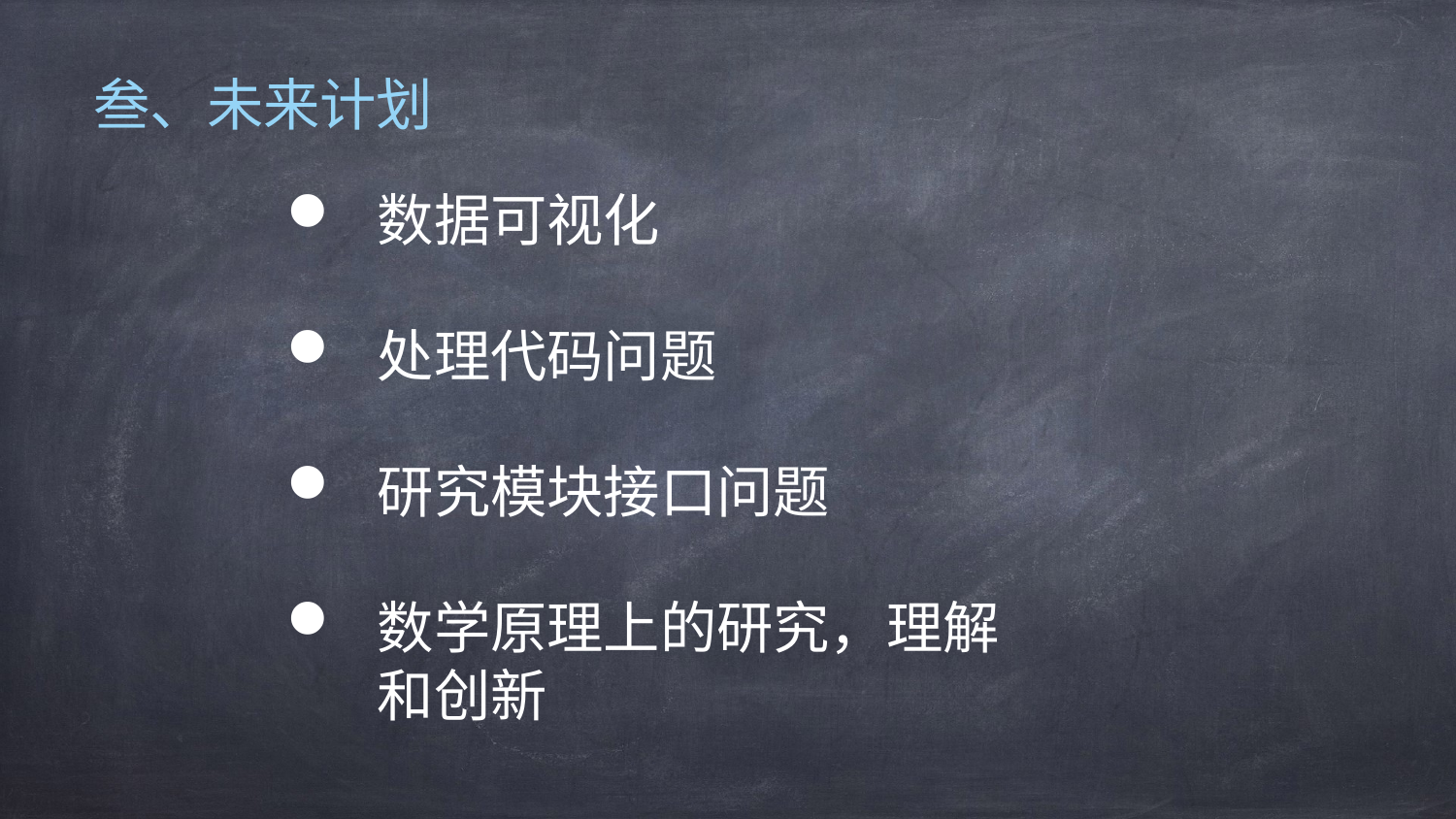

叁、未来计划
数据可视化

处理代码问题

研究模块接口问题

数学原理上的研究，理解和创新